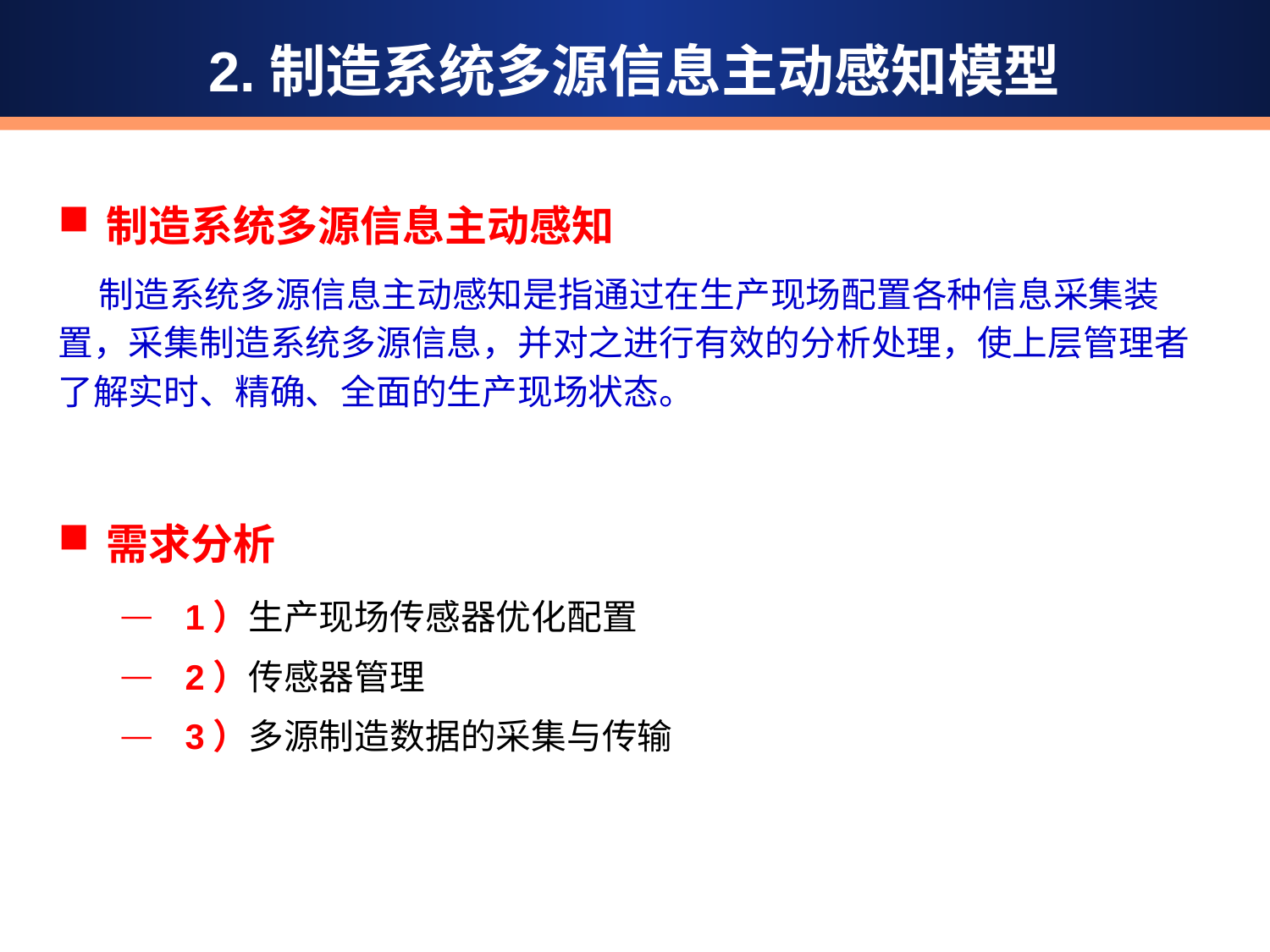

2.制造系统多源信息主动感知模型
制造系统多源信息主动感知
    制造系统多源信息主动感知是指通过在生产现场配置各种信息采集装置，采集制造系统多源信息，并对之进行有效的分析处理，使上层管理者了解实时、精确、全面的生产现场状态。
需求分析
1）生产现场传感器优化配置
2）传感器管理
3）多源制造数据的采集与传输